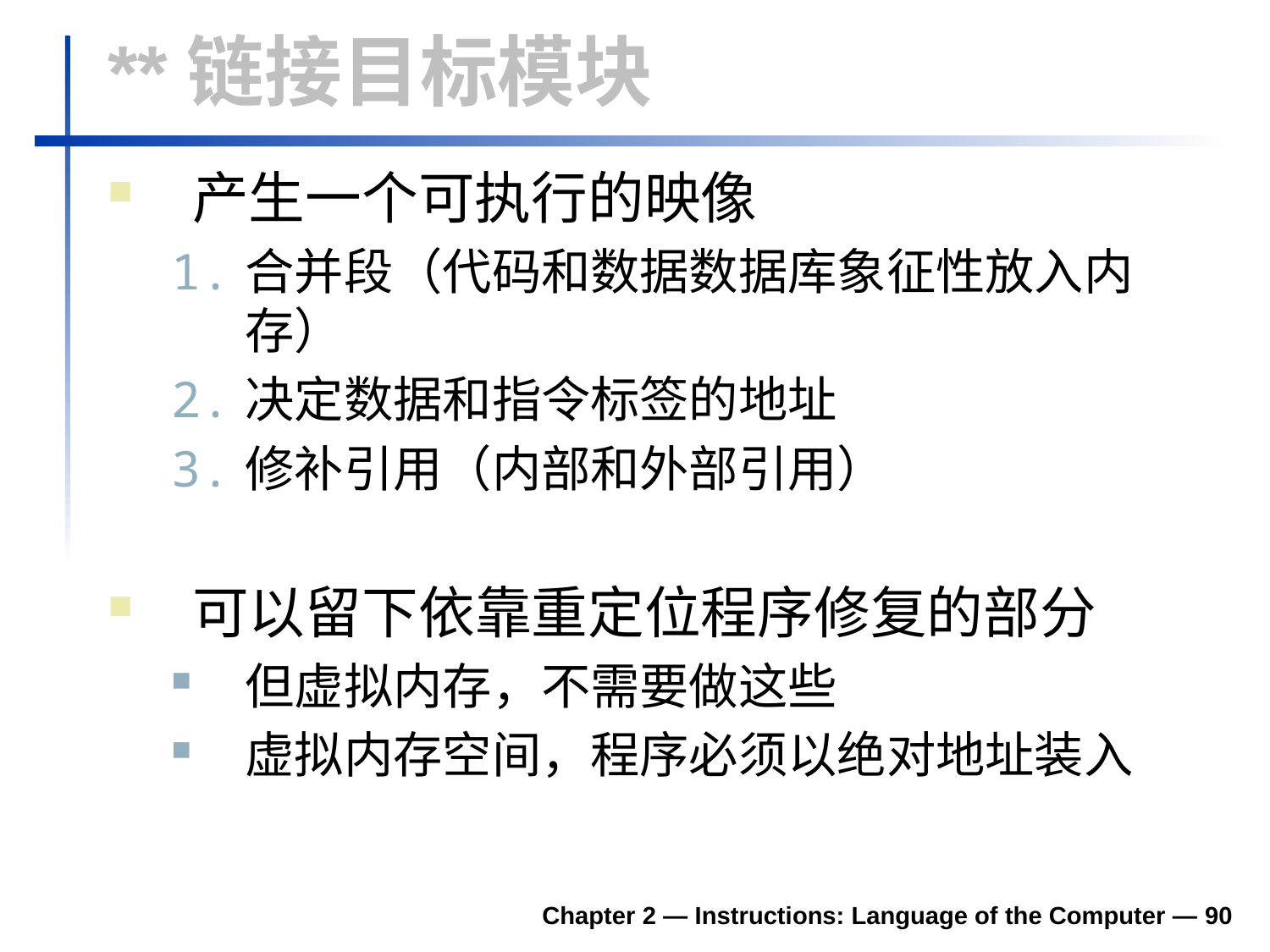

# **链接目标模块
产生一个可执行的映像
1.	合并段（代码和数据数据库象征性放入内存）
2.	决定数据和指令标签的地址
3.	修补引用（内部和外部引用）

可以留下依靠重定位程序修复的部分
但虚拟内存，不需要做这些
虚拟内存空间，程序必须以绝对地址装入
Chapter 2 — Instructions: Language of the Computer — 90